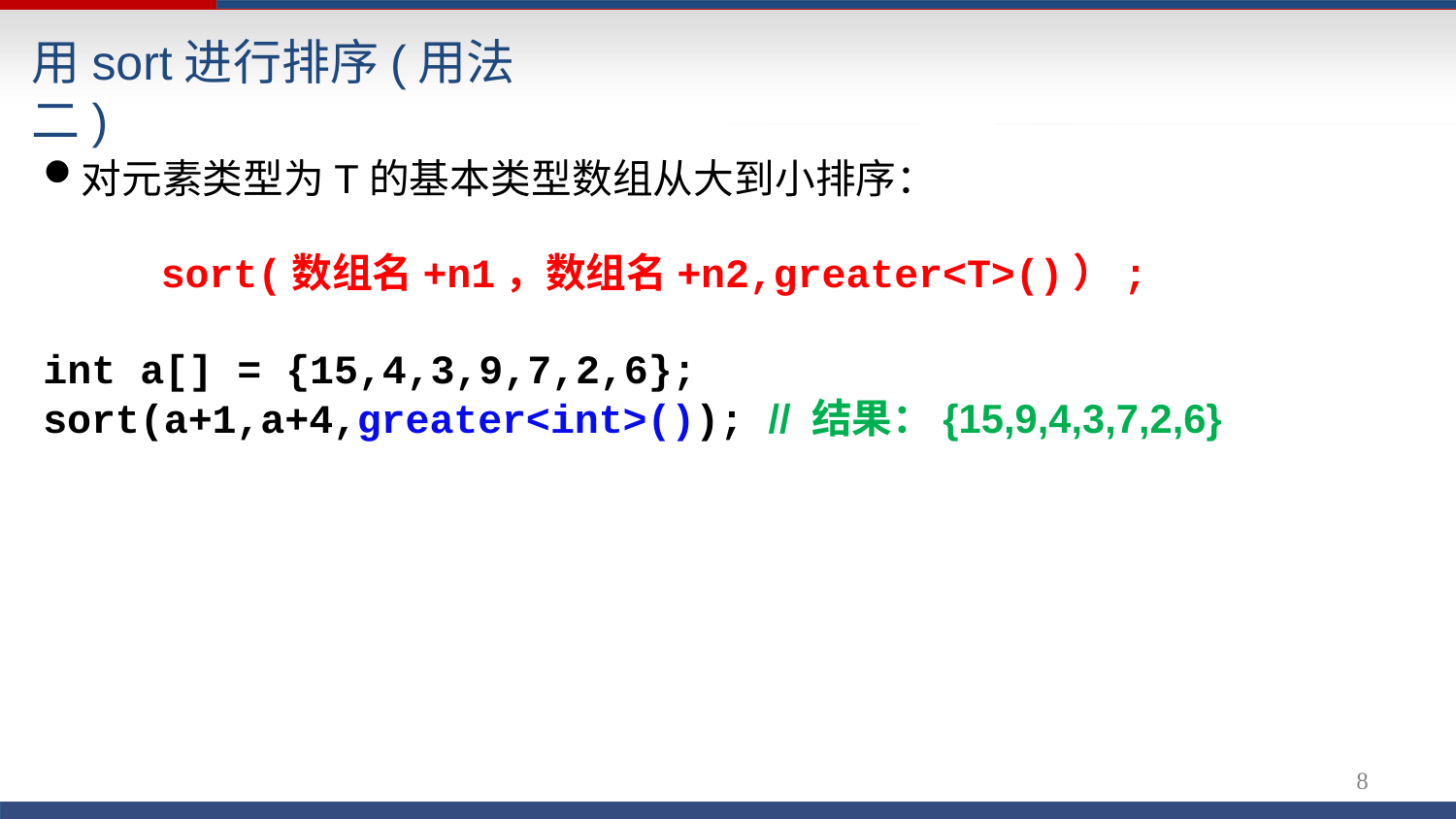

# 用sort进行排序(用法二)
对元素类型为T的基本类型数组从大到小排序：
sort(数组名+n1，数组名+n2,greater<T>()）;
int a[] = {15,4,3,9,7,2,6};
sort(a+1,a+4,greater<int>()); // 结果：{15,9,4,3,7,2,6}
8